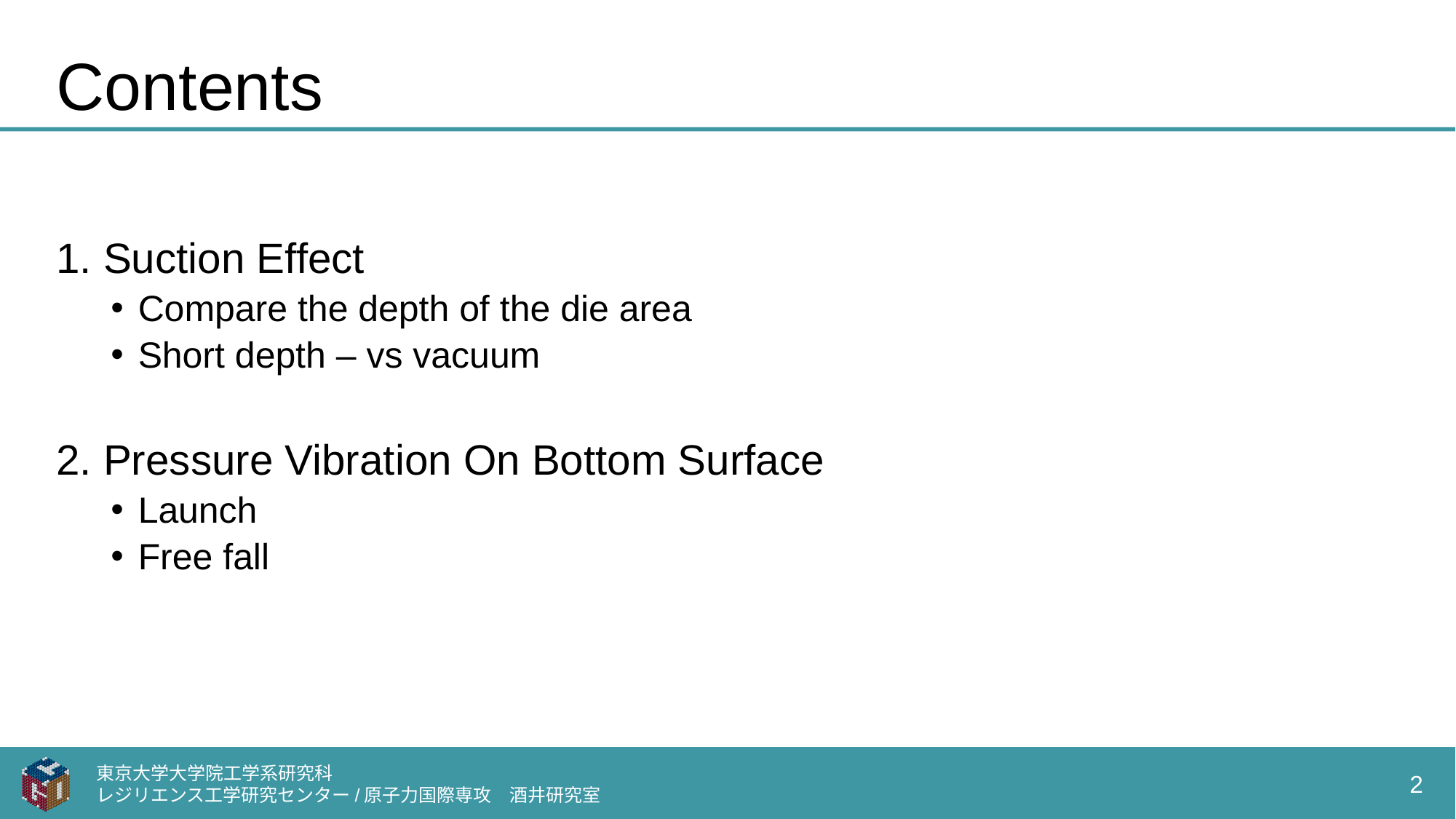

# Contents
1. Suction Effect
Compare the depth of the die area
Short depth – vs vacuum

2. Pressure Vibration On Bottom Surface
Launch
Free fall

東京大学大学院工学系研究科
レジリエンス工学研究センター/原子力国際専攻　酒井研究室
2